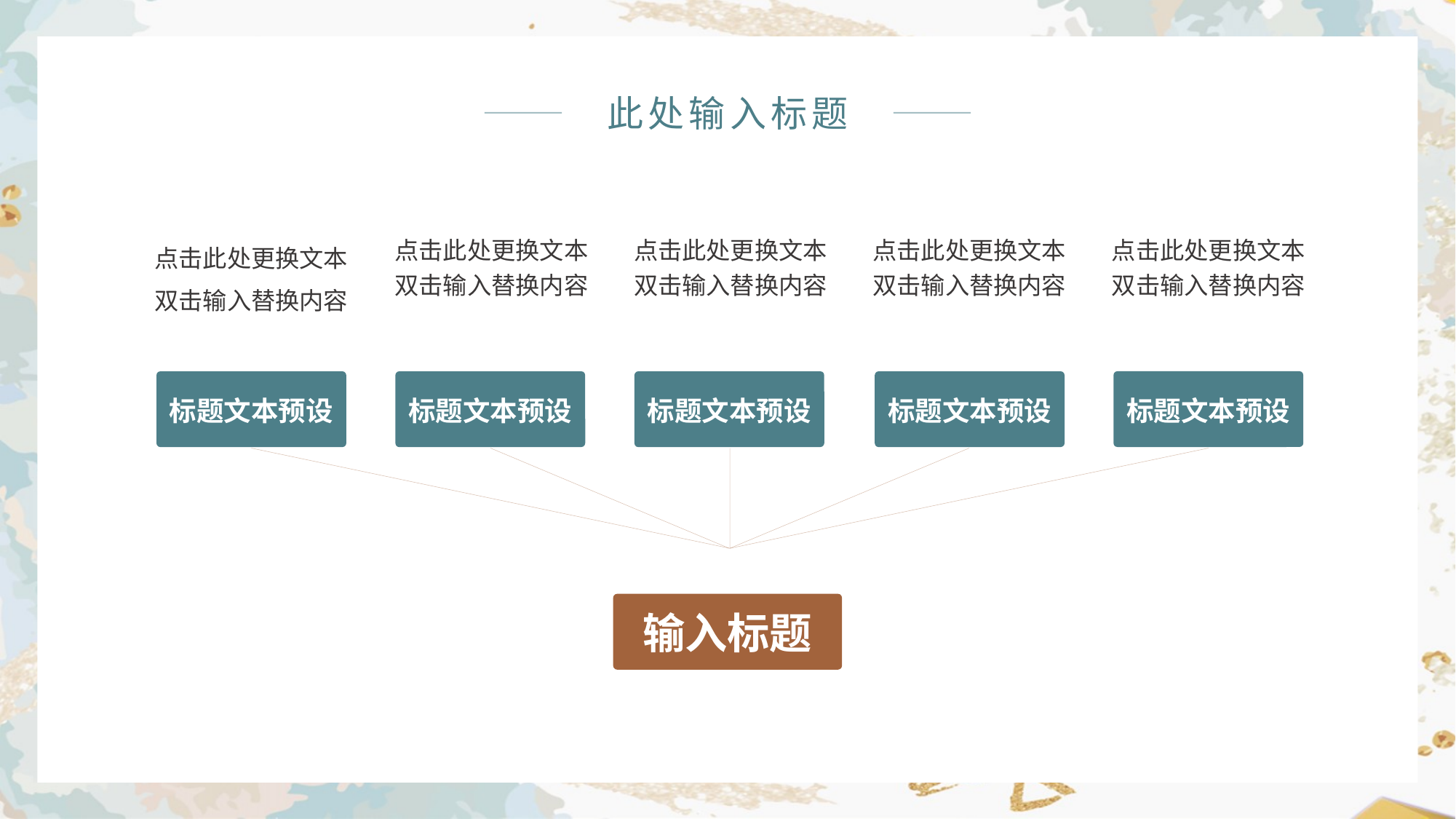

此处输入标题
点击此处更换文本双击输入替换内容
点击此处更换文本双击输入替换内容
点击此处更换文本双击输入替换内容
点击此处更换文本双击输入替换内容
点击此处更换文本双击输入替换内容
标题文本预设
标题文本预设
标题文本预设
标题文本预设
标题文本预设

输入标题